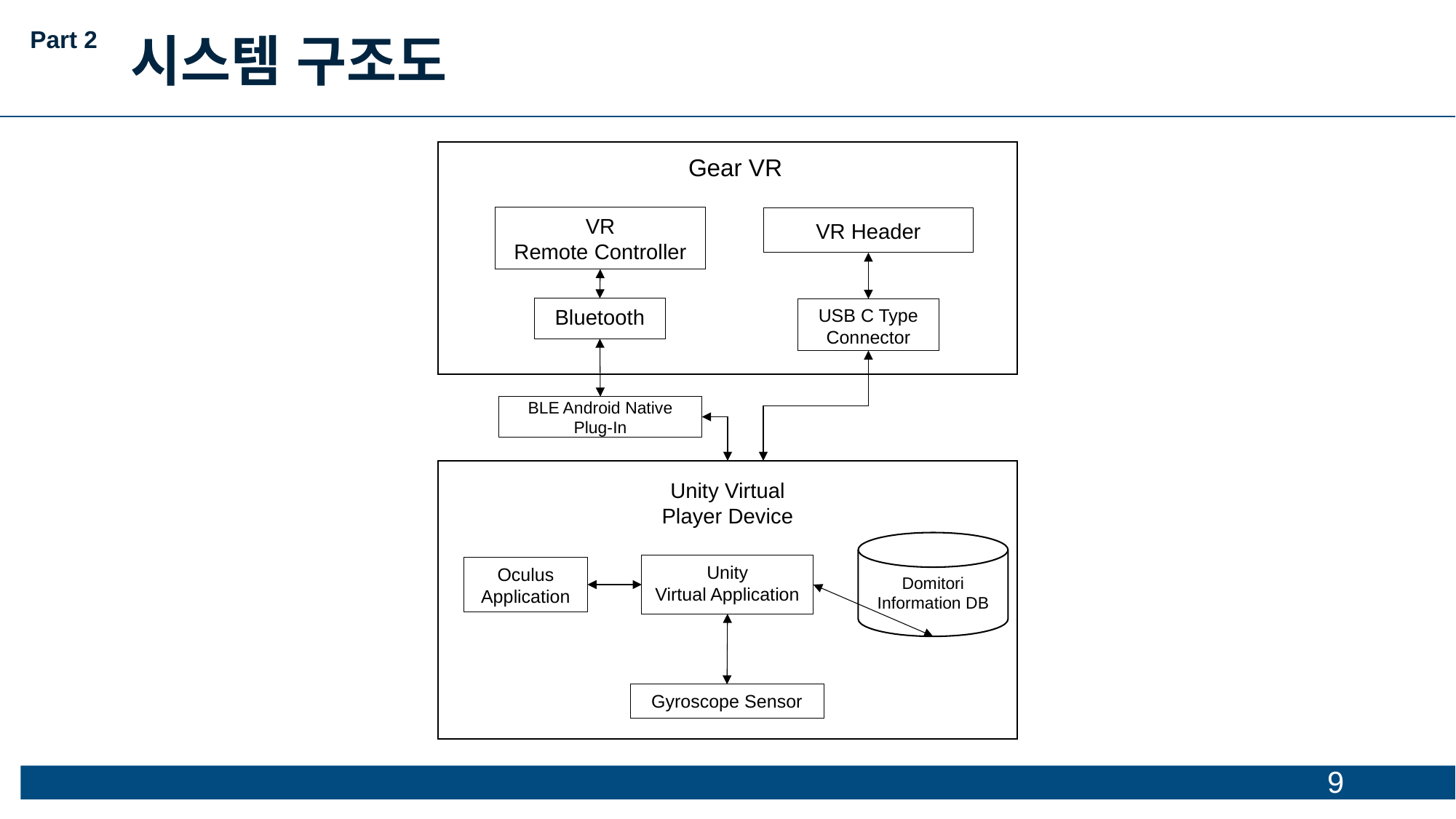

Part 2
시스템 구조도

Gear VR
VR
Remote Controller
VR Header
Bluetooth

USB C Type
Connector
BLE Android Native Plug-In

Unity Virtual
Player Device
Domitori Information DB
Unity
Virtual Application
Oculus
Application
Gyroscope Sensor
9